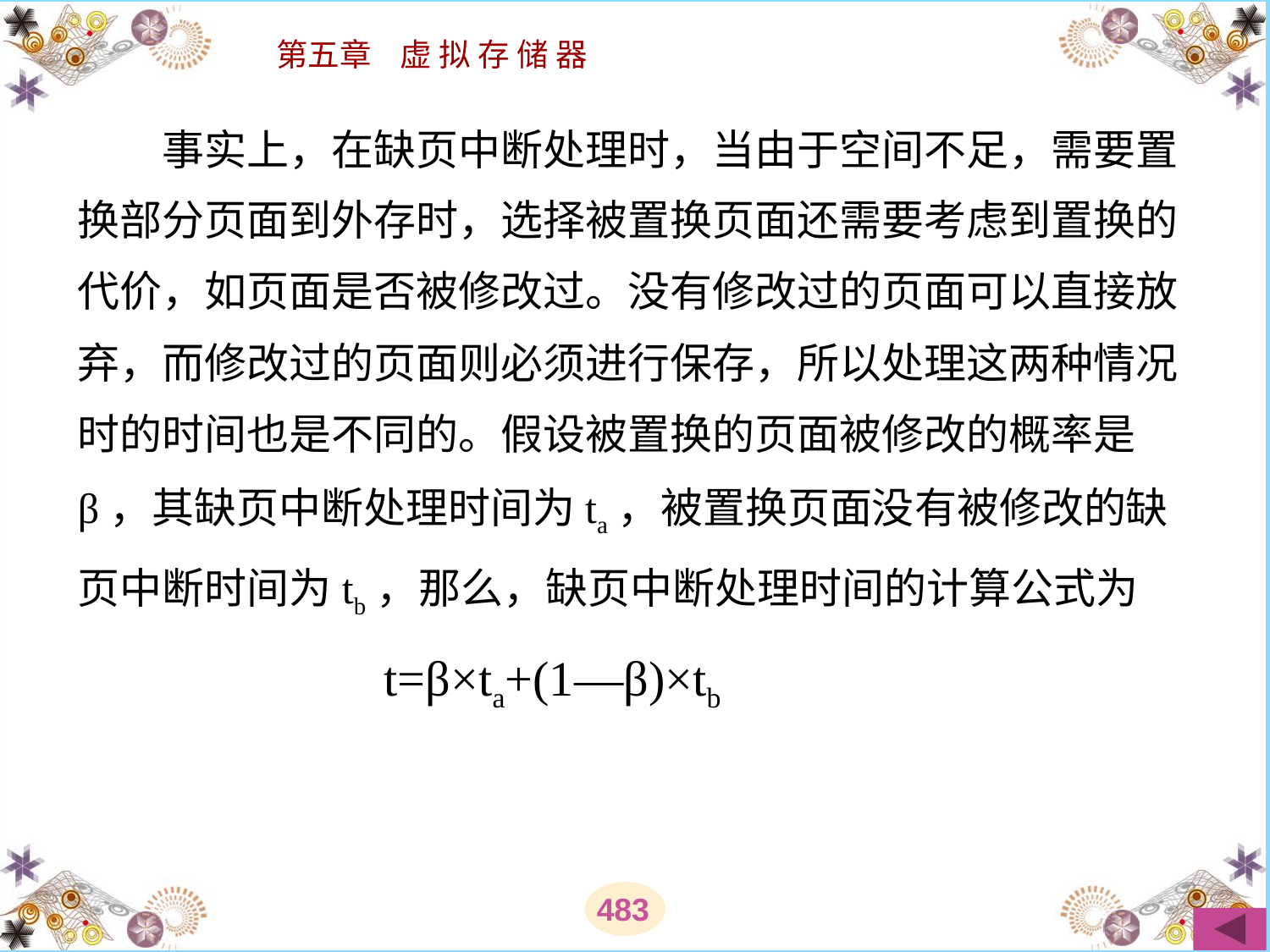

# 事实上，在缺页中断处理时，当由于空间不足，需要置换部分页面到外存时，选择被置换页面还需要考虑到置换的代价，如页面是否被修改过。没有修改过的页面可以直接放弃，而修改过的页面则必须进行保存，所以处理这两种情况时的时间也是不同的。假设被置换的页面被修改的概率是β，其缺页中断处理时间为ta，被置换页面没有被修改的缺页中断时间为tb，那么，缺页中断处理时间的计算公式为 　　　　　　　t=β×ta+(1—β)×tb